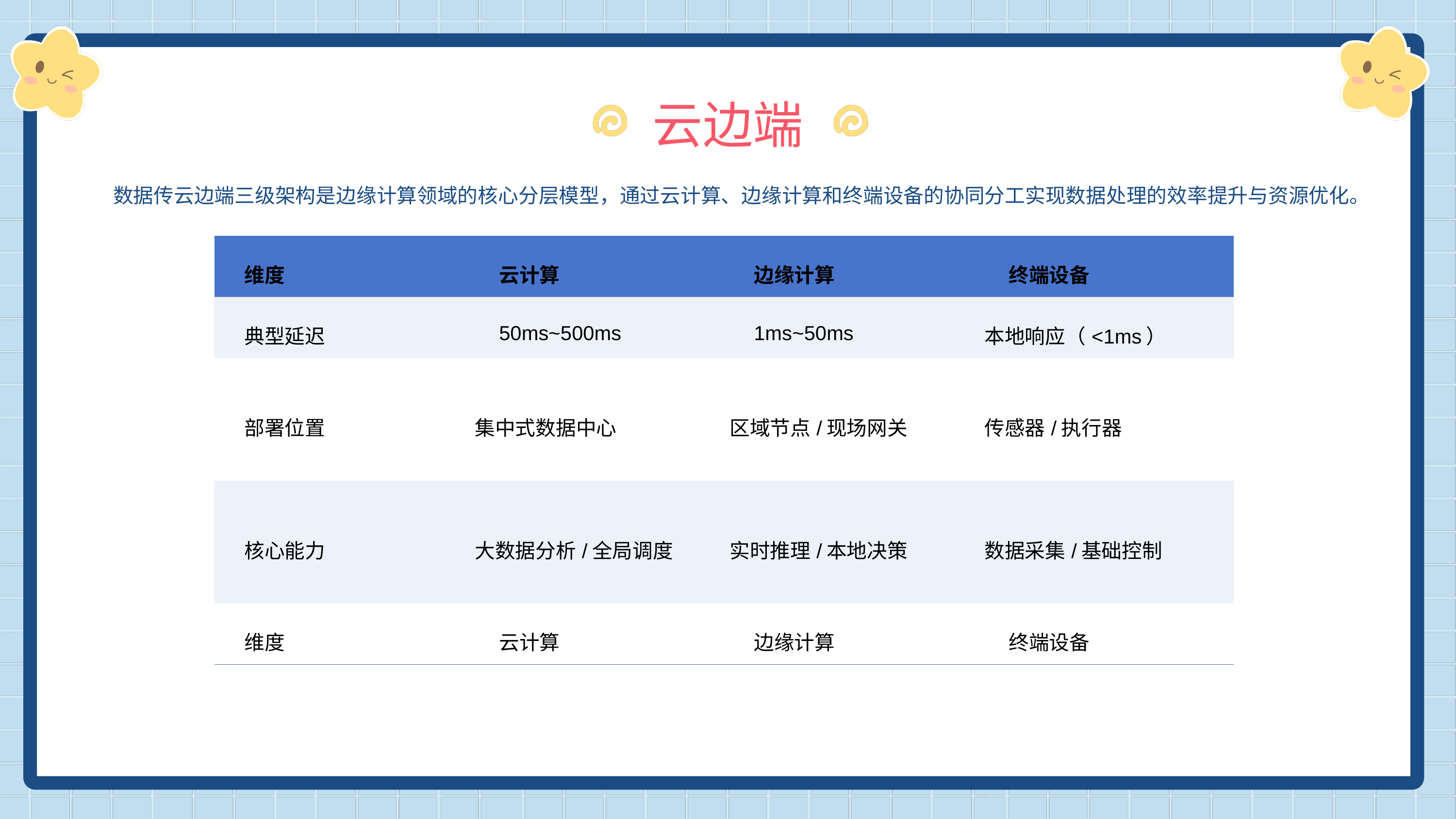

云边端

数据传云边端三级架构是边缘计算领域的核心分层模型，通过云计算、边缘计算和终端设备的协同分工实现数据处理的效率提升与资源优化。
| 维度 | 云计算 | 边缘计算 | 终端设备 |
| --- | --- | --- | --- |
| 典型延迟 | 50ms~500ms | 1ms~50ms | 本地响应（<1ms） |
| 部署位置 | 集中式数据中心 | 区域节点/现场网关 | 传感器/执行器 |
| 核心能力 | 大数据分析/全局调度 | 实时推理/本地决策 | 数据采集/基础控制 |
| 维度 | 云计算 | 边缘计算 | 终端设备 |